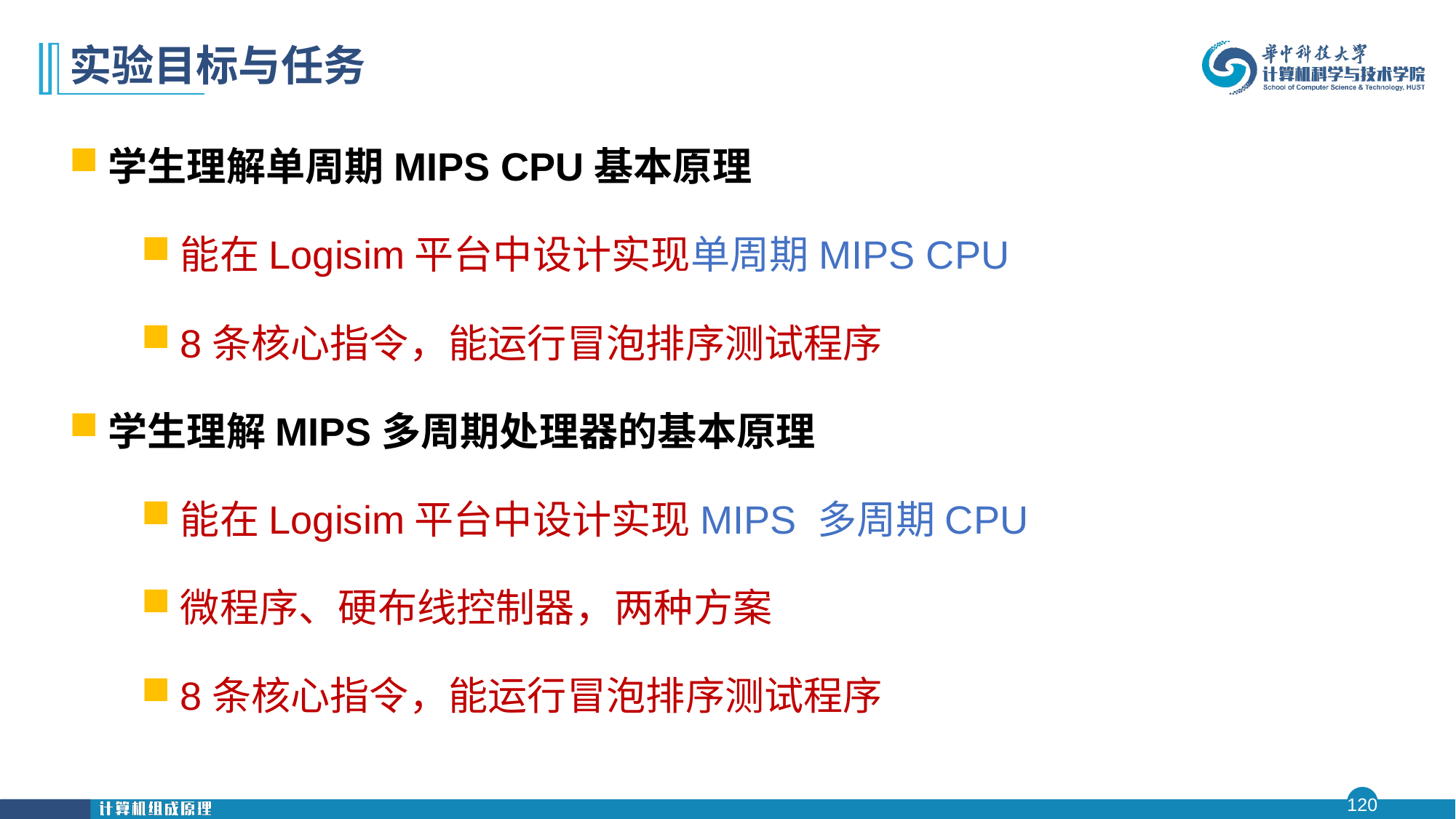

# 实验目标与任务
学生理解单周期MIPS CPU基本原理
能在Logisim平台中设计实现单周期MIPS CPU
8条核心指令，能运行冒泡排序测试程序
学生理解MIPS多周期处理器的基本原理
能在Logisim平台中设计实现MIPS 多周期CPU
微程序、硬布线控制器，两种方案
8条核心指令，能运行冒泡排序测试程序